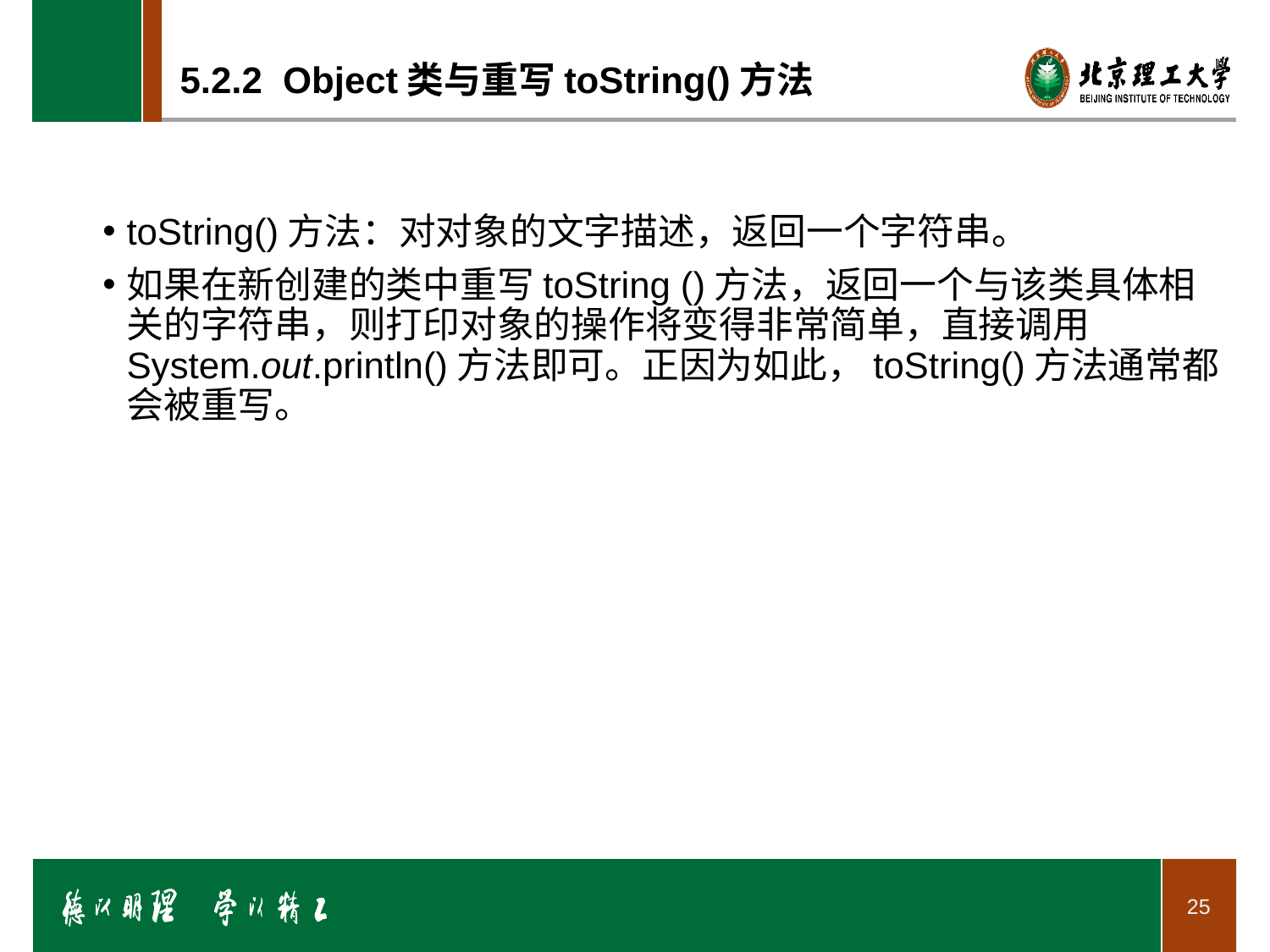

# 5.2.2  Object类与重写toString()方法
toString()方法：对对象的文字描述，返回一个字符串。
如果在新创建的类中重写toString ()方法，返回一个与该类具体相关的字符串，则打印对象的操作将变得非常简单，直接调用System.out.println()方法即可。正因为如此，toString()方法通常都会被重写。